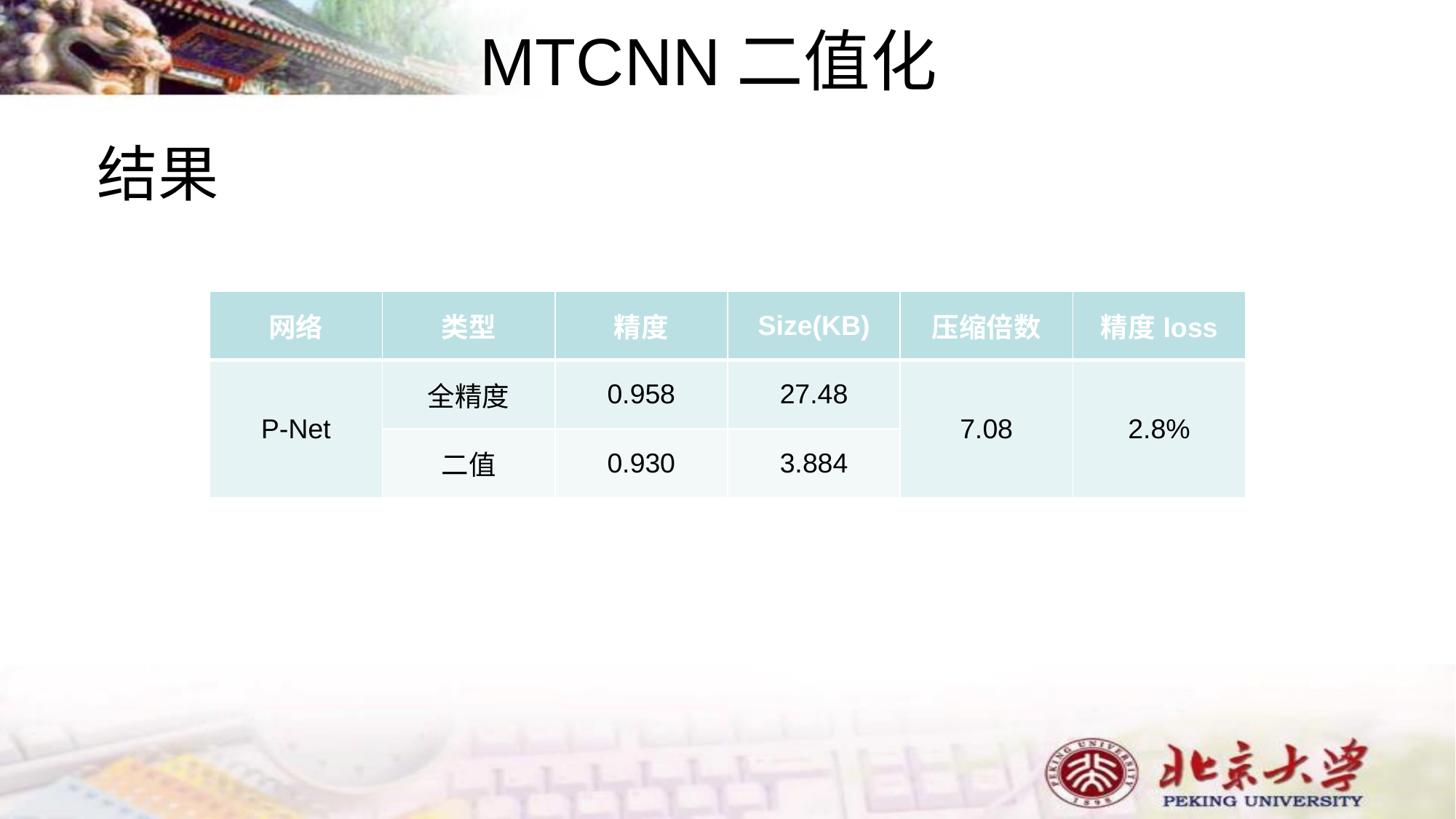

# MTCNN二值化
结果
| 网络 | 类型 | 精度 | Size(KB) | 压缩倍数 | 精度loss |
| --- | --- | --- | --- | --- | --- |
| P-Net | 全精度 | 0.958 | 27.48 | 7.08 | 2.8% |
|  | 二值 | 0.930 | 3.884 |  |  |